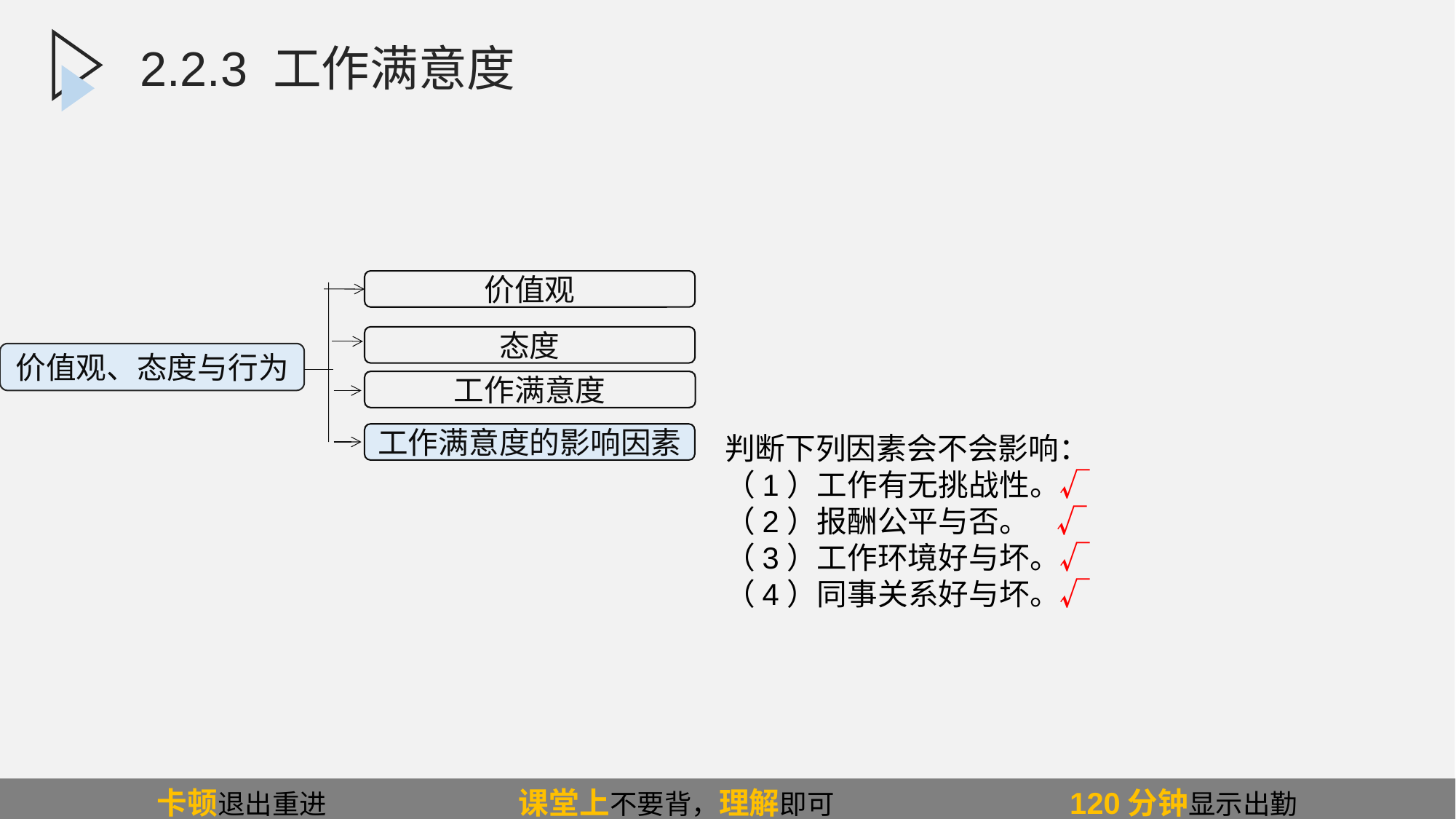

2.2.3.2工作满意度的主要影响因素
2.2.3 工作满意度
价值观
态度

工作满意度
工作满意度的影响因素
价值观、态度与行为
判断下列因素会不会影响：
（1）工作有无挑战性。√
（2）报酬公平与否。    √
（3）工作环境好与坏。√
（4）同事关系好与坏。√